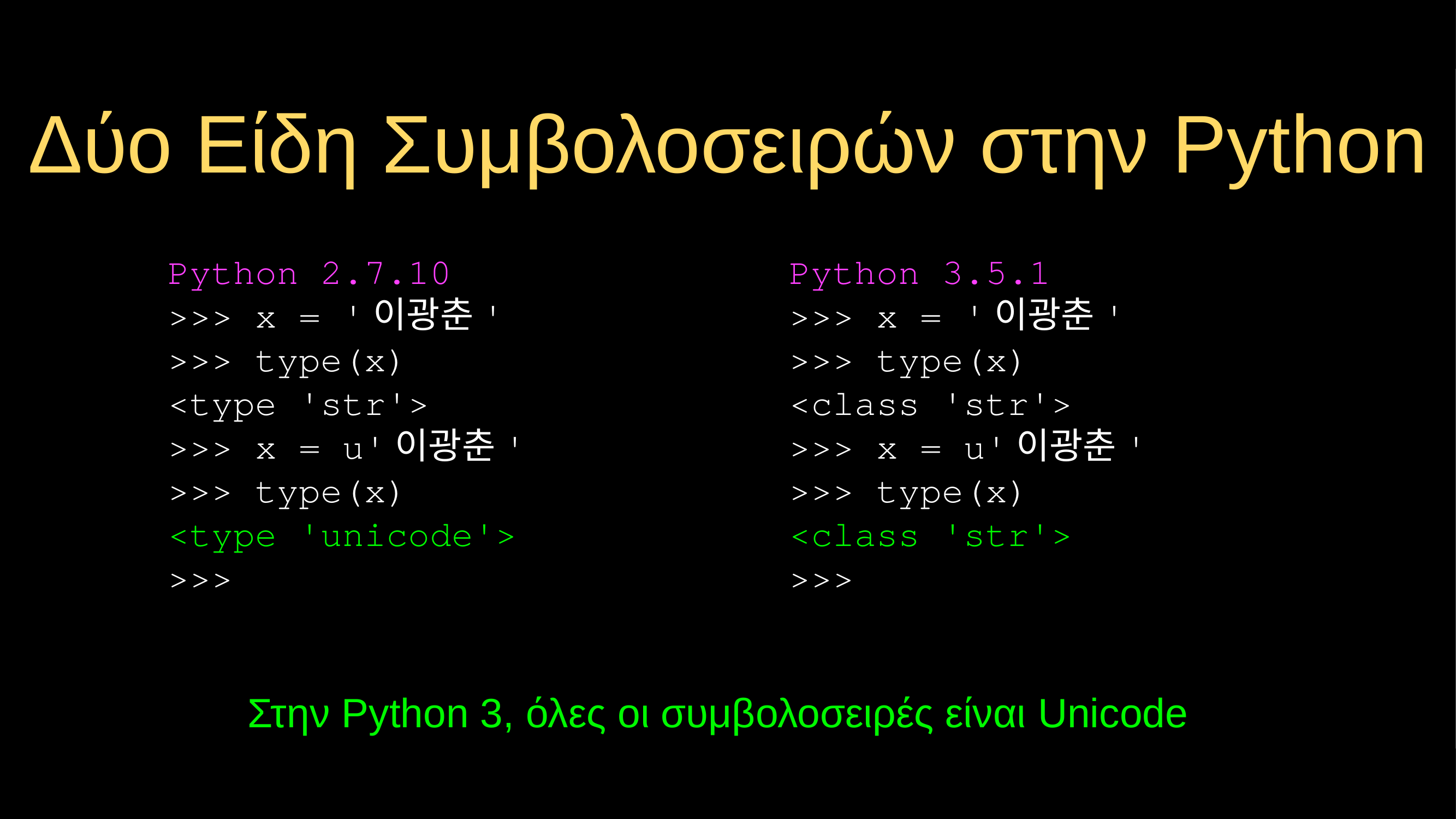

# Δύο Είδη Συμβολοσειρών στην Python
Python 2.7.10
>>> x = '이광춘'
>>> type(x)
<type 'str'>
>>> x = u'이광춘'
>>> type(x)
<type 'unicode'>
>>>
Python 3.5.1
>>> x = '이광춘'
>>> type(x)
<class 'str'>
>>> x = u'이광춘'
>>> type(x)
<class 'str'>
>>>
Στην Python 3, όλες οι συμβολοσειρές είναι Unicode